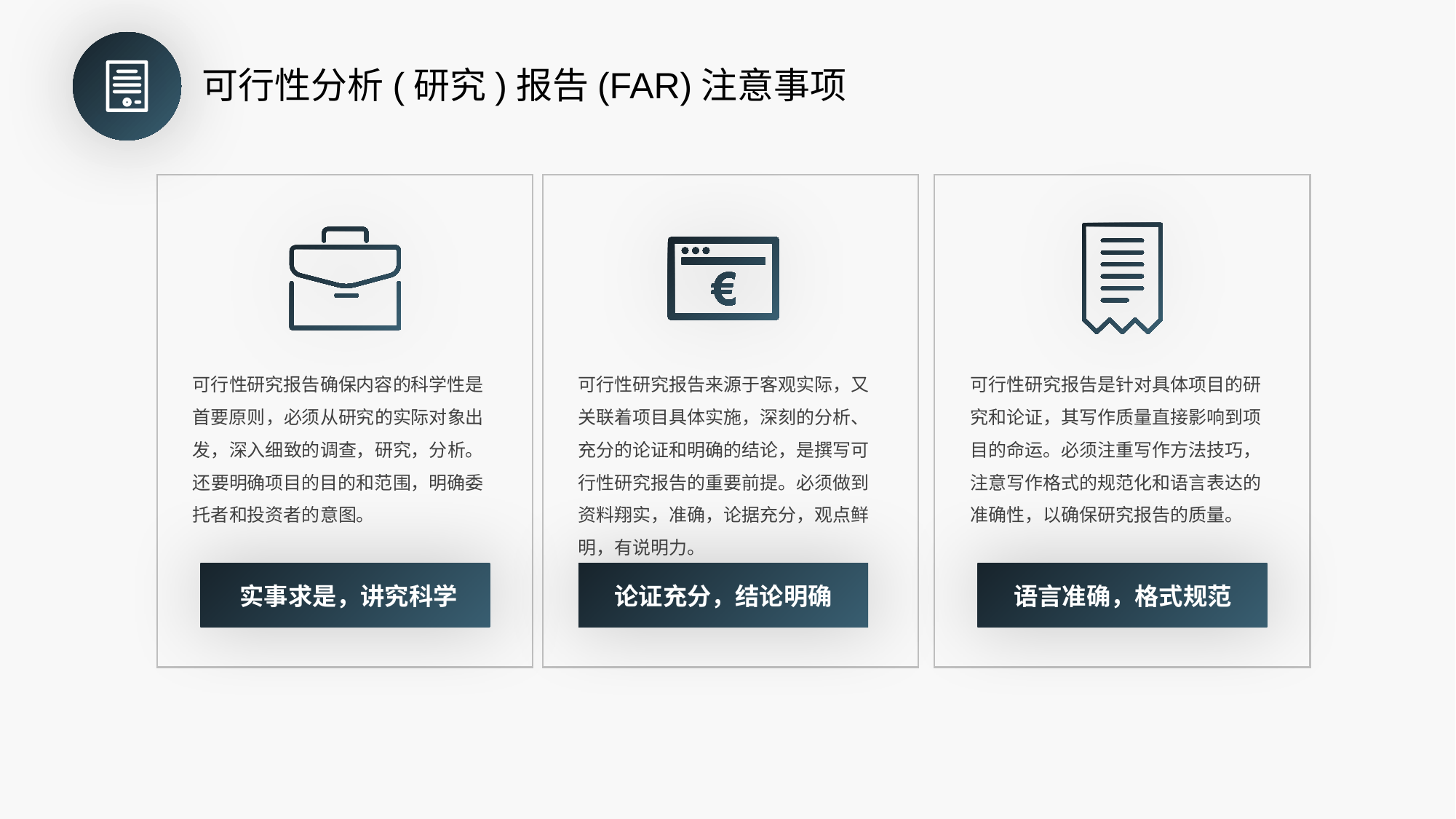

可行性分析(研究)报告(FAR)注意事项

可行性研究报告确保内容的科学性是首要原则，必须从研究的实际对象出发，深入细致的调查，研究，分析。还要明确项目的目的和范围，明确委托者和投资者的意图。

实事求是，讲究科学

可行性研究报告是针对具体项目的研究和论证，其写作质量直接影响到项目的命运。必须注重写作方法技巧，注意写作格式的规范化和语言表达的准确性，以确保研究报告的质量。

语言准确，格式规范

可行性研究报告来源于客观实际，又关联着项目具体实施，深刻的分析、充分的论证和明确的结论，是撰写可行性研究报告的重要前提。必须做到资料翔实，准确，论据充分，观点鲜明，有说明力。

论证充分，结论明确